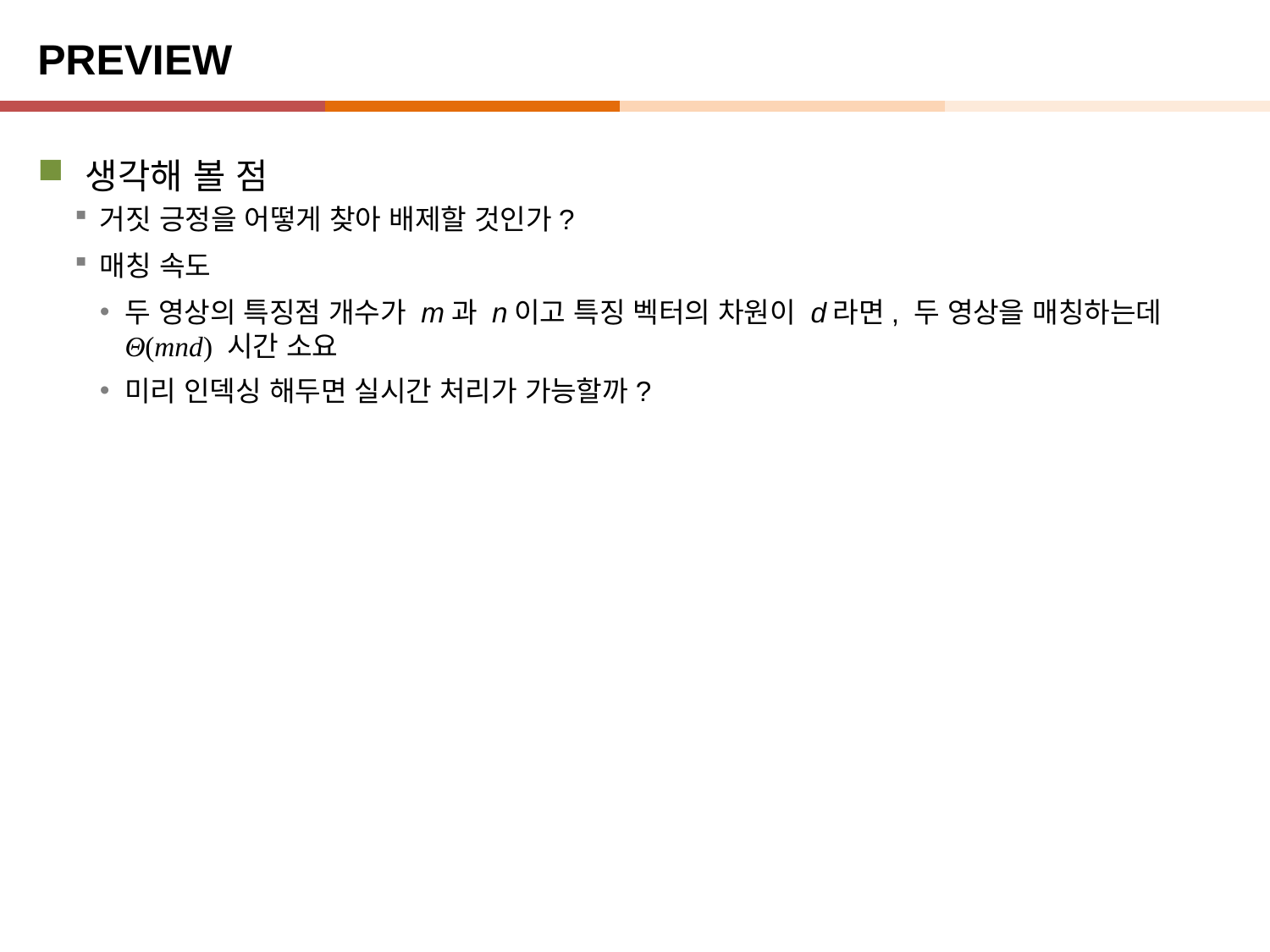

# PREVIEW
생각해 볼 점
거짓 긍정을 어떻게 찾아 배제할 것인가?
매칭 속도
두 영상의 특징점 개수가 m과 n이고 특징 벡터의 차원이 d라면, 두 영상을 매칭하는데 Θ(mnd) 시간 소요
미리 인덱싱 해두면 실시간 처리가 가능할까?